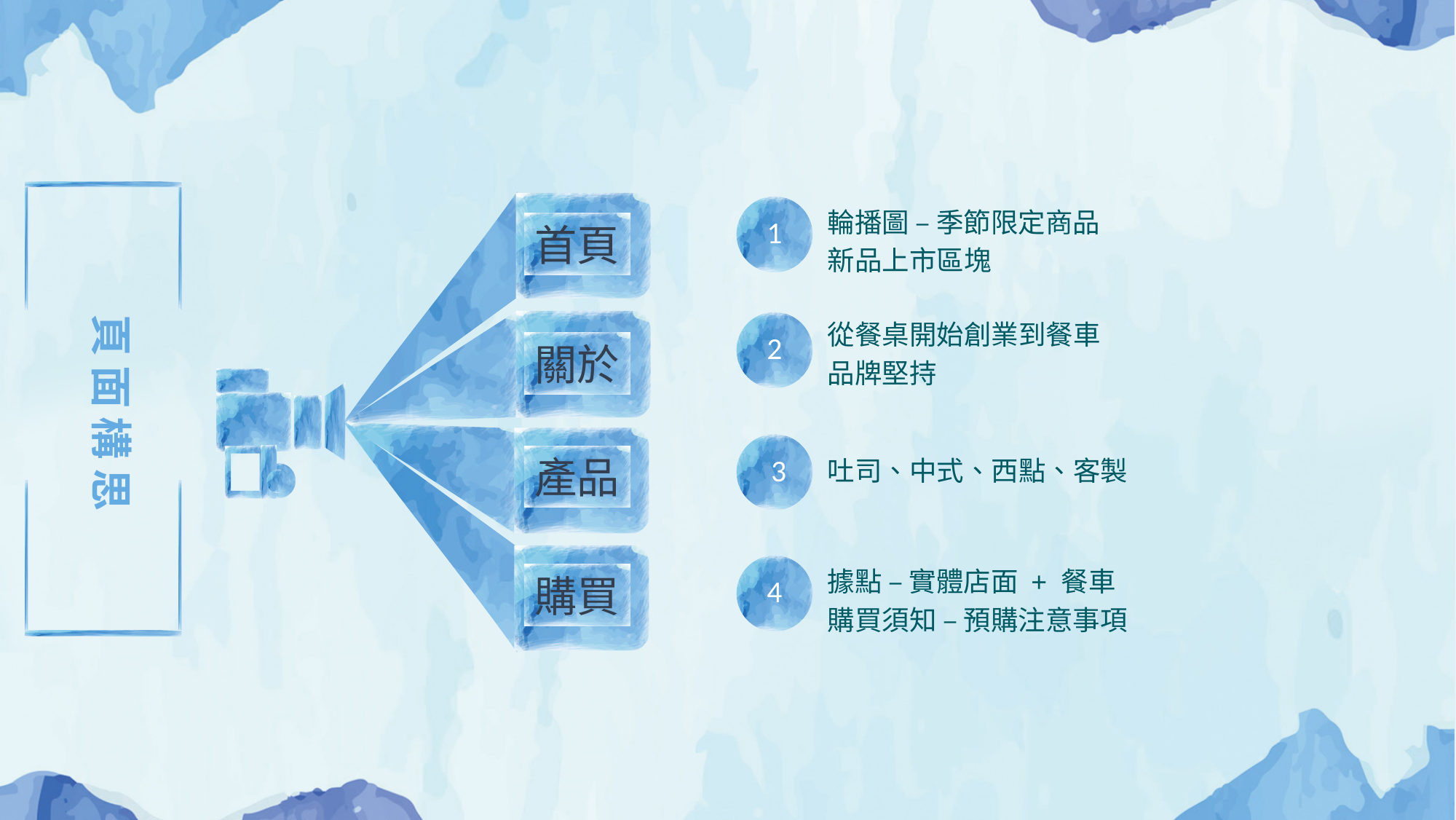

首頁

關於

產品

購買

1
輪播圖 – 季節限定商品
新品上市區塊

2
從餐桌開始創業到餐車
品牌堅持

3
吐司、中式、西點、客製

4
據點 – 實體店面 + 餐車
購買須知 – 預購注意事項
頁面構思